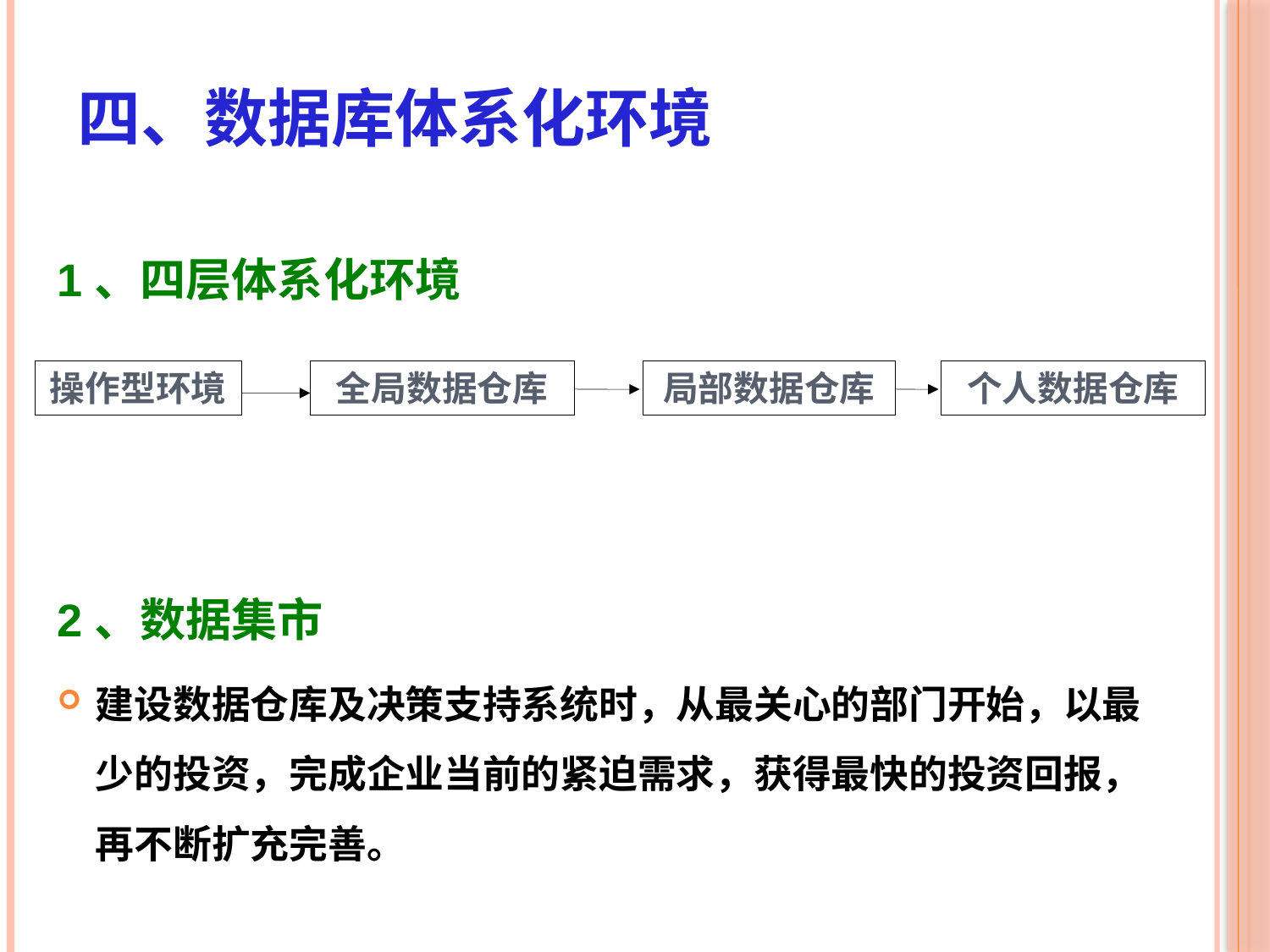

# 四、数据库体系化环境
1、四层体系化环境

2、数据集市
建设数据仓库及决策支持系统时，从最关心的部门开始，以最少的投资，完成企业当前的紧迫需求，获得最快的投资回报，再不断扩充完善。

操作型环境
全局数据仓库
局部数据仓库
个人数据仓库